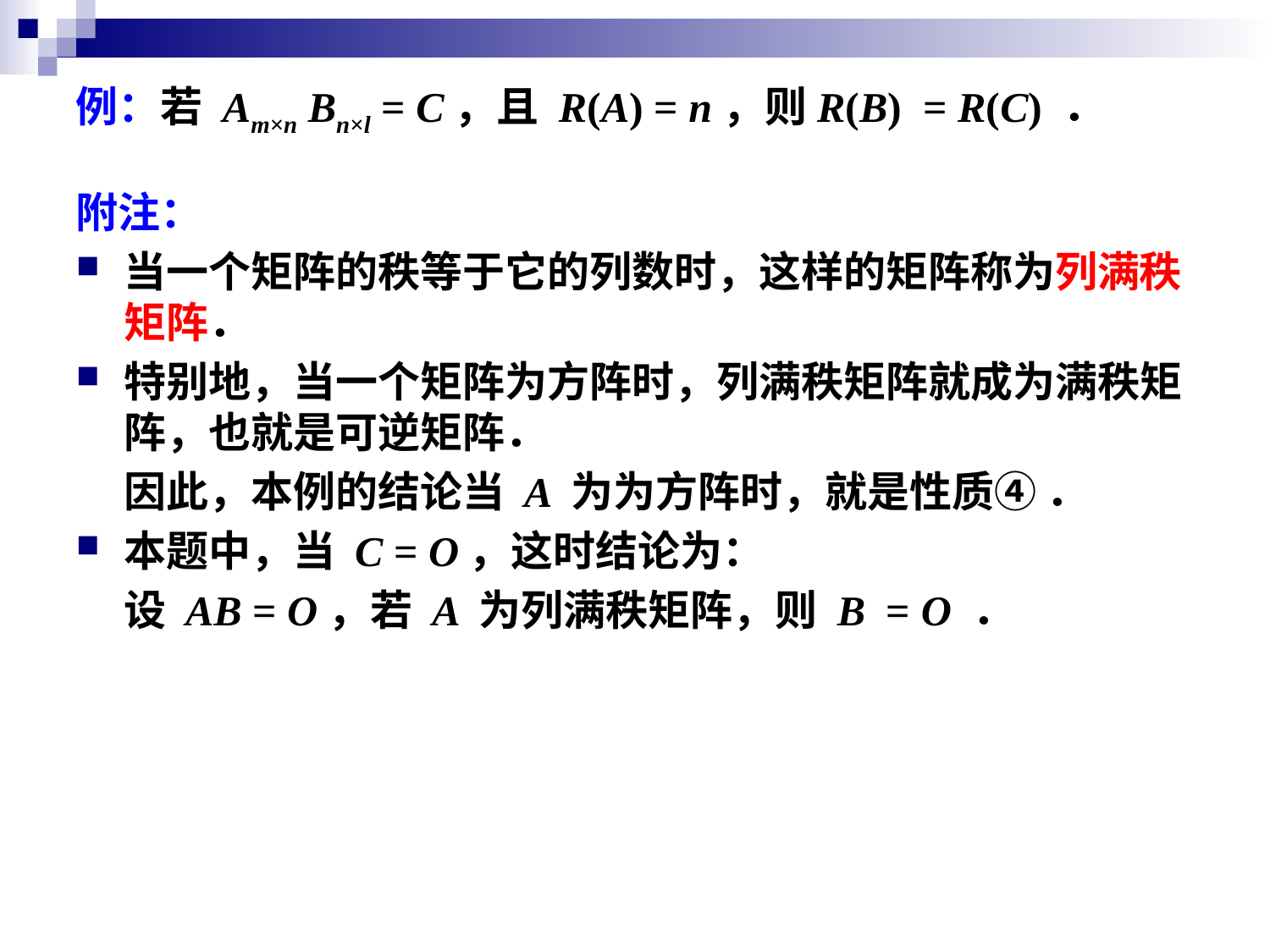

例：若 Am×n Bn×l = C，且 R(A) = n，则R(B)  = R(C) ．
附注：
当一个矩阵的秩等于它的列数时，这样的矩阵称为列满秩矩阵．
特别地，当一个矩阵为方阵时，列满秩矩阵就成为满秩矩阵，也就是可逆矩阵．
	因此，本例的结论当 A 为为方阵时，就是性质④ ．
本题中，当 C = O，这时结论为：
	设 AB = O，若 A 为列满秩矩阵，则 B  = O ．